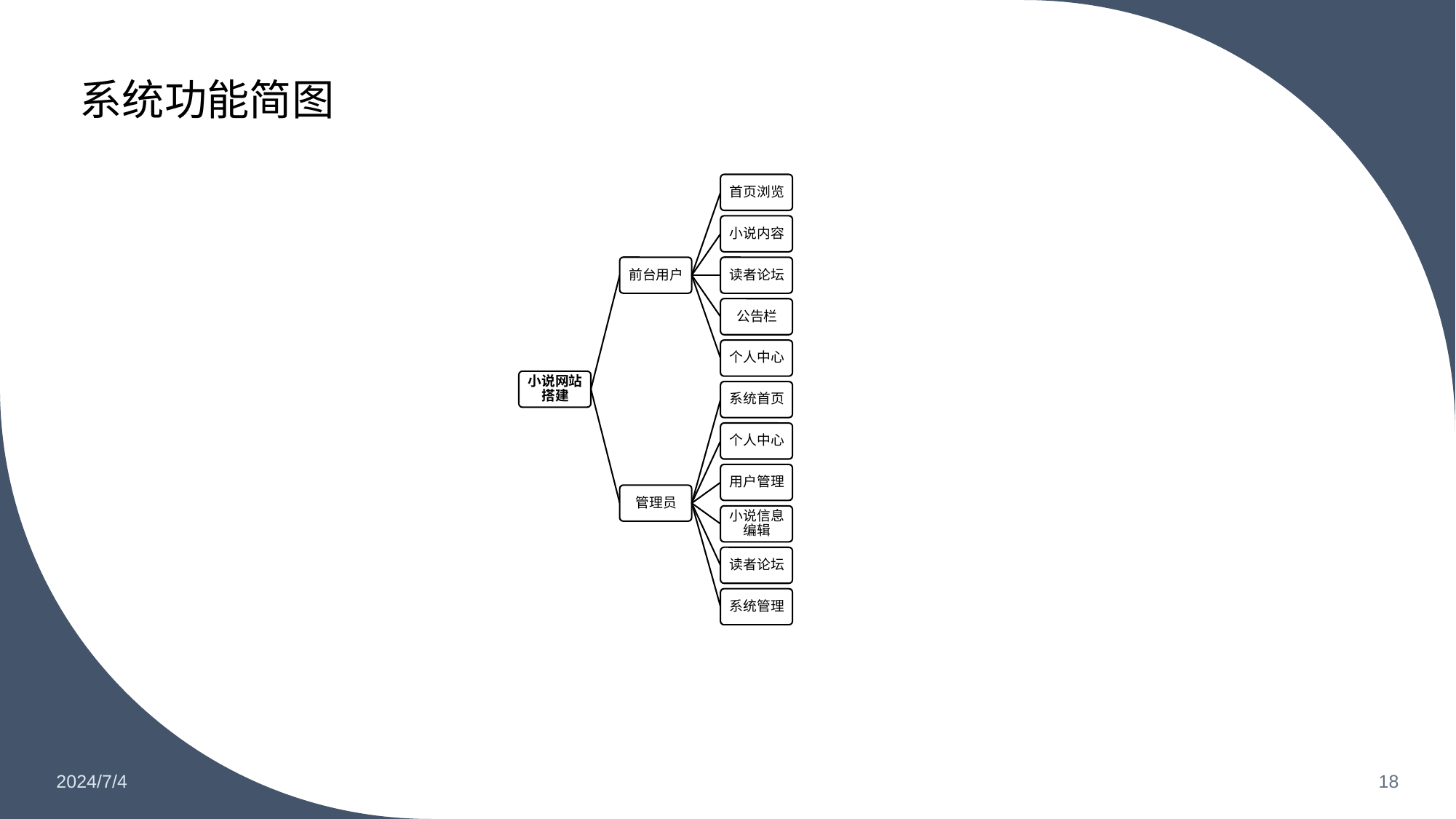

系统功能简图

小说网站搭建

前台用户

首页浏览

小说内容

读者论坛

公告栏

个人中心

管理员

系统首页

个人中心

用户管理

小说信息编辑

读者论坛

系统管理

2024/7/4
18